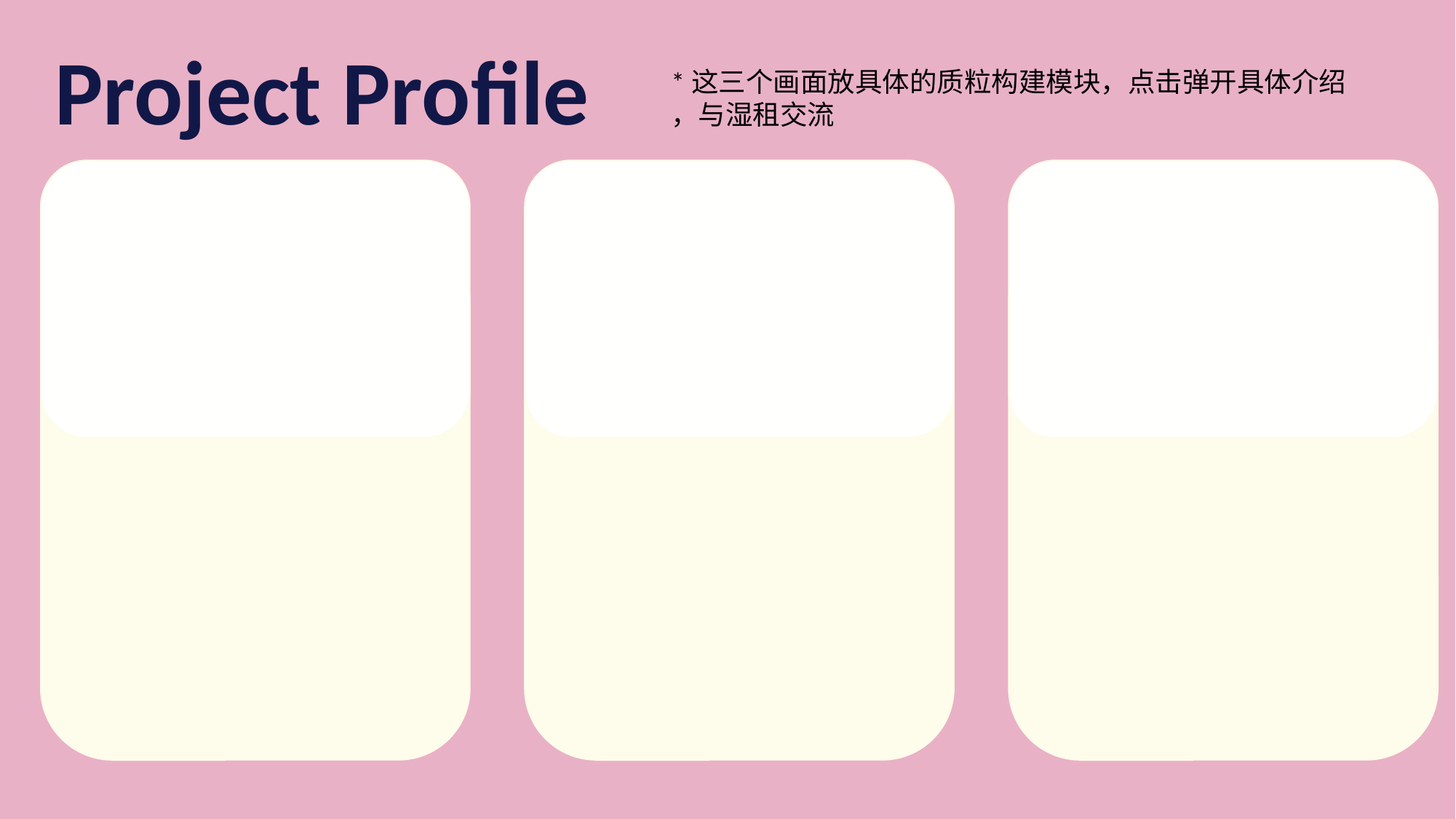

Project Profile
*这三个画面放具体的质粒构建模块，点击弹开具体介绍
，与湿租交流
Fortunately, we modified the chassis bacteria and named it

"EnteroPlastivore"